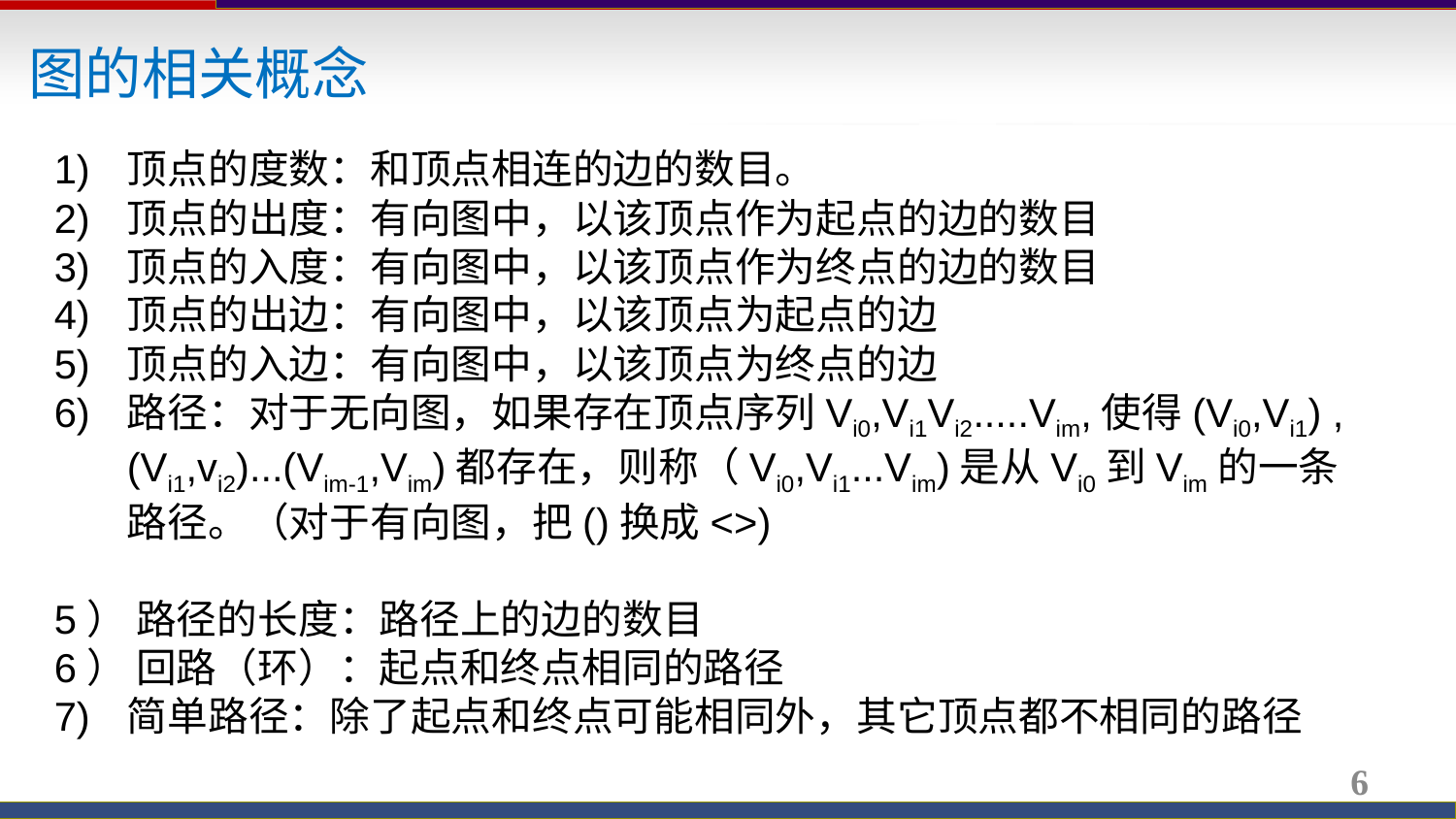

图的相关概念
顶点的度数：和顶点相连的边的数目。
顶点的出度：有向图中，以该顶点作为起点的边的数目
顶点的入度：有向图中，以该顶点作为终点的边的数目
顶点的出边：有向图中，以该顶点为起点的边
顶点的入边：有向图中，以该顶点为终点的边
路径：对于无向图，如果存在顶点序列Vi0,Vi1Vi2.....Vim,使得(Vi0,Vi1) ,(Vi1,vi2)...(Vim-1,Vim)都存在，则称（Vi0,Vi1...Vim)是从Vi0到Vim的一条路径。（对于有向图，把()换成<>)

5） 路径的长度：路径上的边的数目
6） 回路（环）：起点和终点相同的路径
简单路径：除了起点和终点可能相同外，其它顶点都不相同的路径